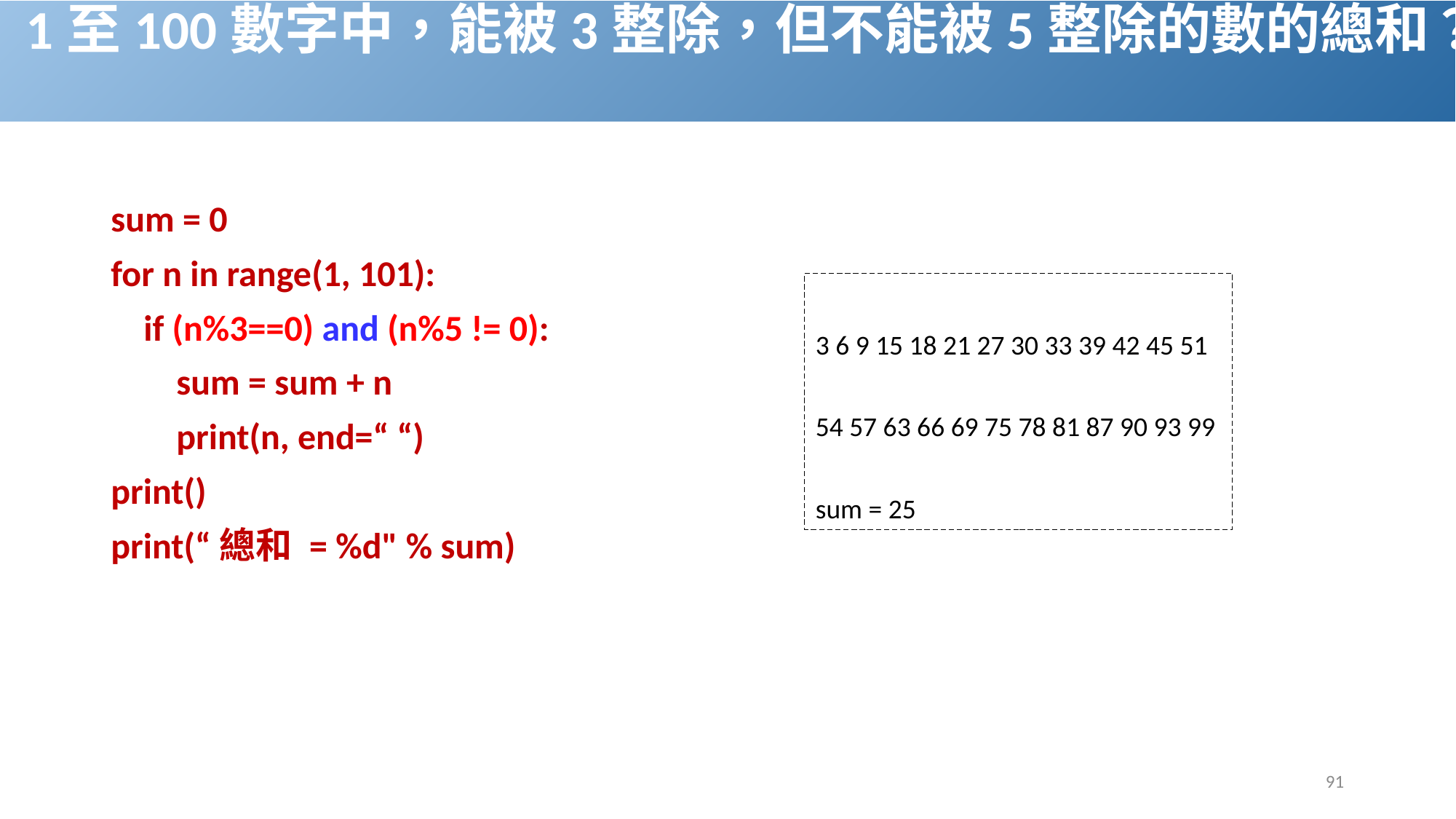

# 1至100數字中，能被3整除，但不能被5整除的數的總和？
sum = 0
for n in range(1, 101):
    if (n%3==0) and (n%5 != 0):
        sum = sum + n
        print(n, end=“ “)
print()
print(“總和 = %d" % sum)
3 6 9 15 18 21 27 30 33 39 42 45 51
54 57 63 66 69 75 78 81 87 90 93 99
sum = 25
91